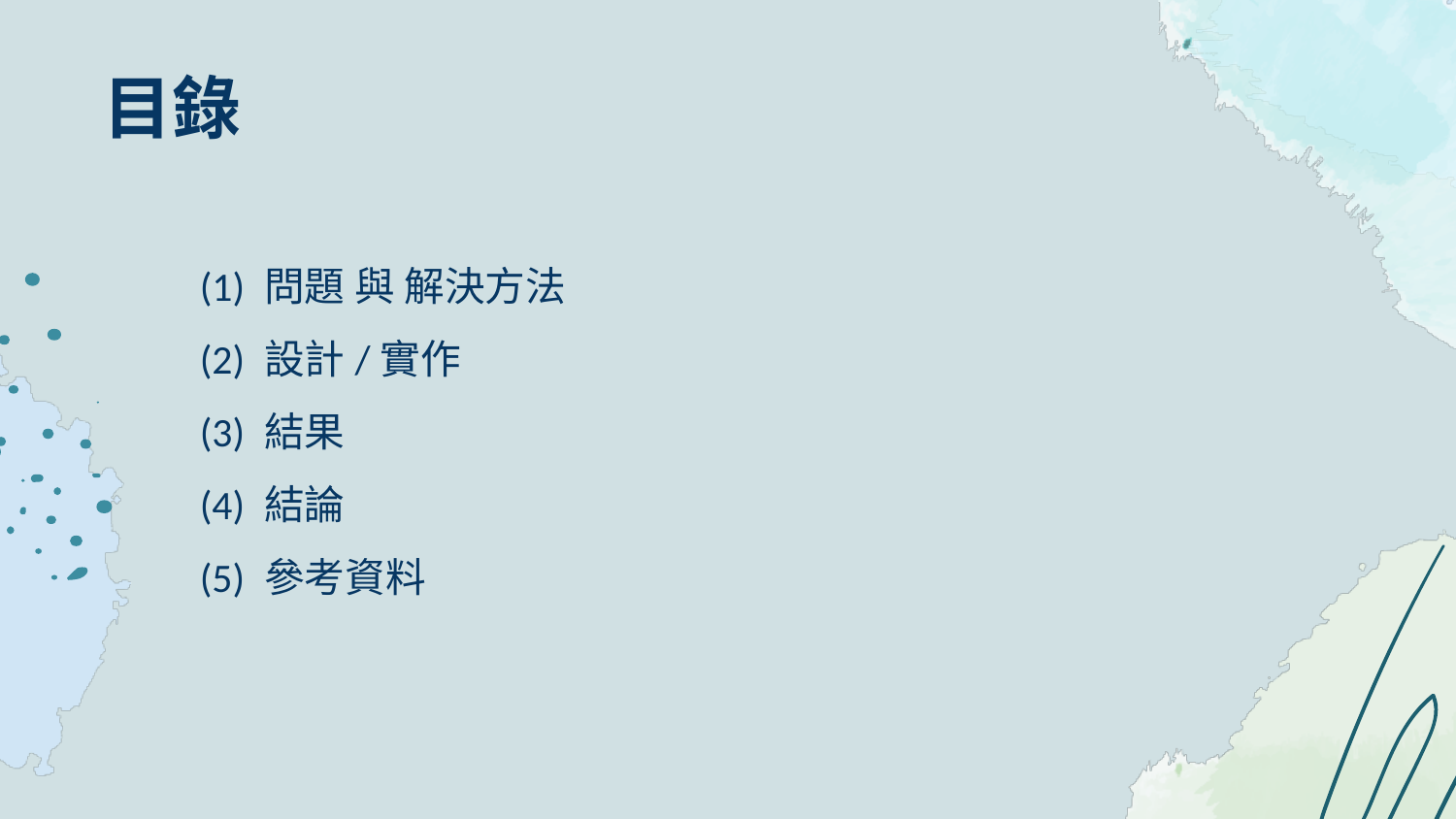

目錄
(1) 問題 與 解決方法
(2) 設計/實作
(3) 結果
(4) 結論
(5) 參考資料